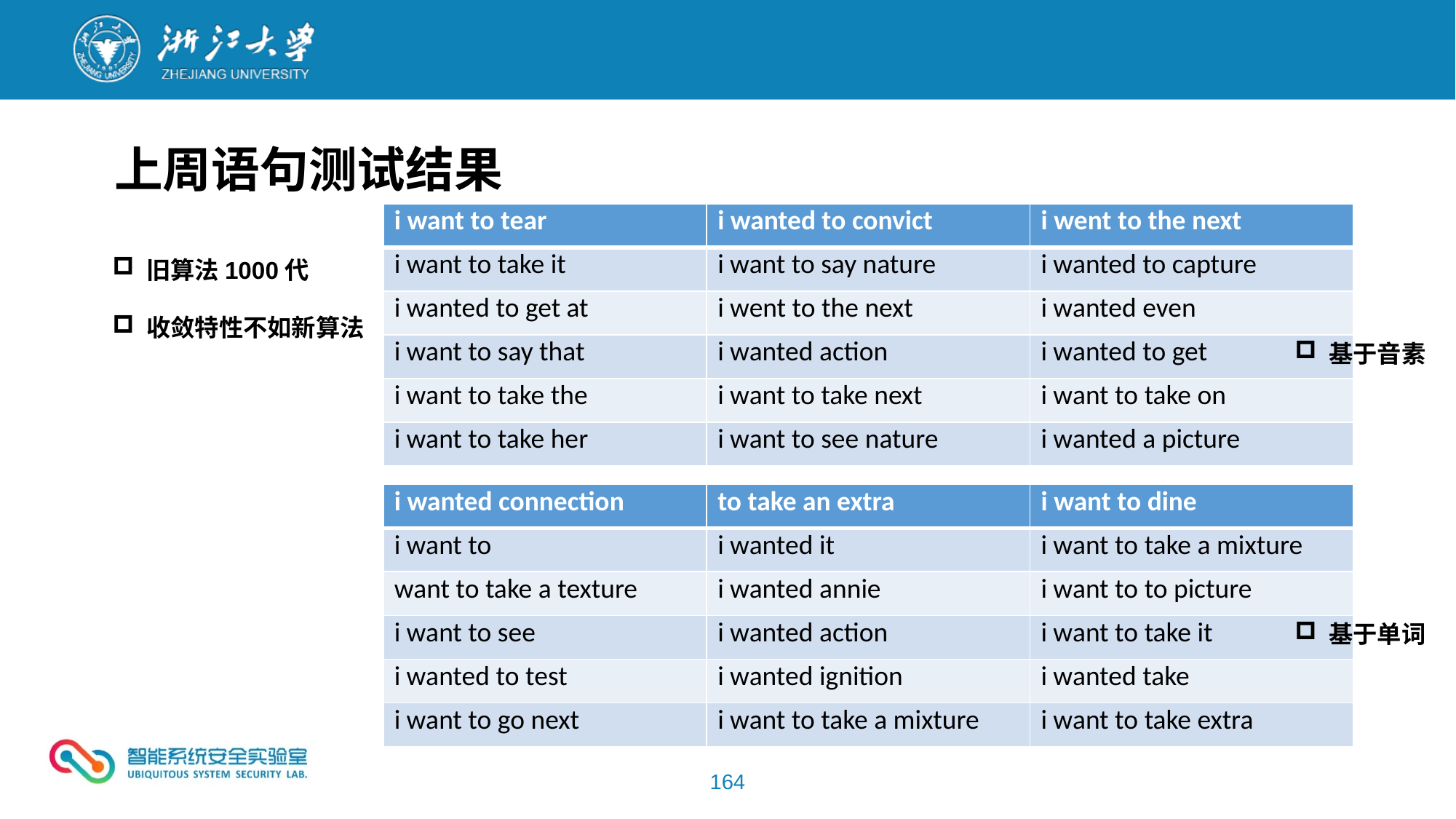

上周语句测试结果
| i want to tear | i wanted to convict | i went to the next |
| --- | --- | --- |
| i want to take it | i want to say nature | i wanted to capture |
| i wanted to get at | i went to the next | i wanted even |
| i want to say that | i wanted action | i wanted to get |
| i want to take the | i want to take next | i want to take on |
| i want to take her | i want to see nature | i wanted a picture |
旧算法1000代
收敛特性不如新算法

基于音素
| i wanted connection | to take an extra | i want to dine |
| --- | --- | --- |
| i want to | i wanted it | i want to take a mixture |
| want to take a texture | i wanted annie | i want to to picture |
| i want to see | i wanted action | i want to take it |
| i wanted to test | i wanted ignition | i wanted take |
| i want to go next | i want to take a mixture | i want to take extra |
基于单词